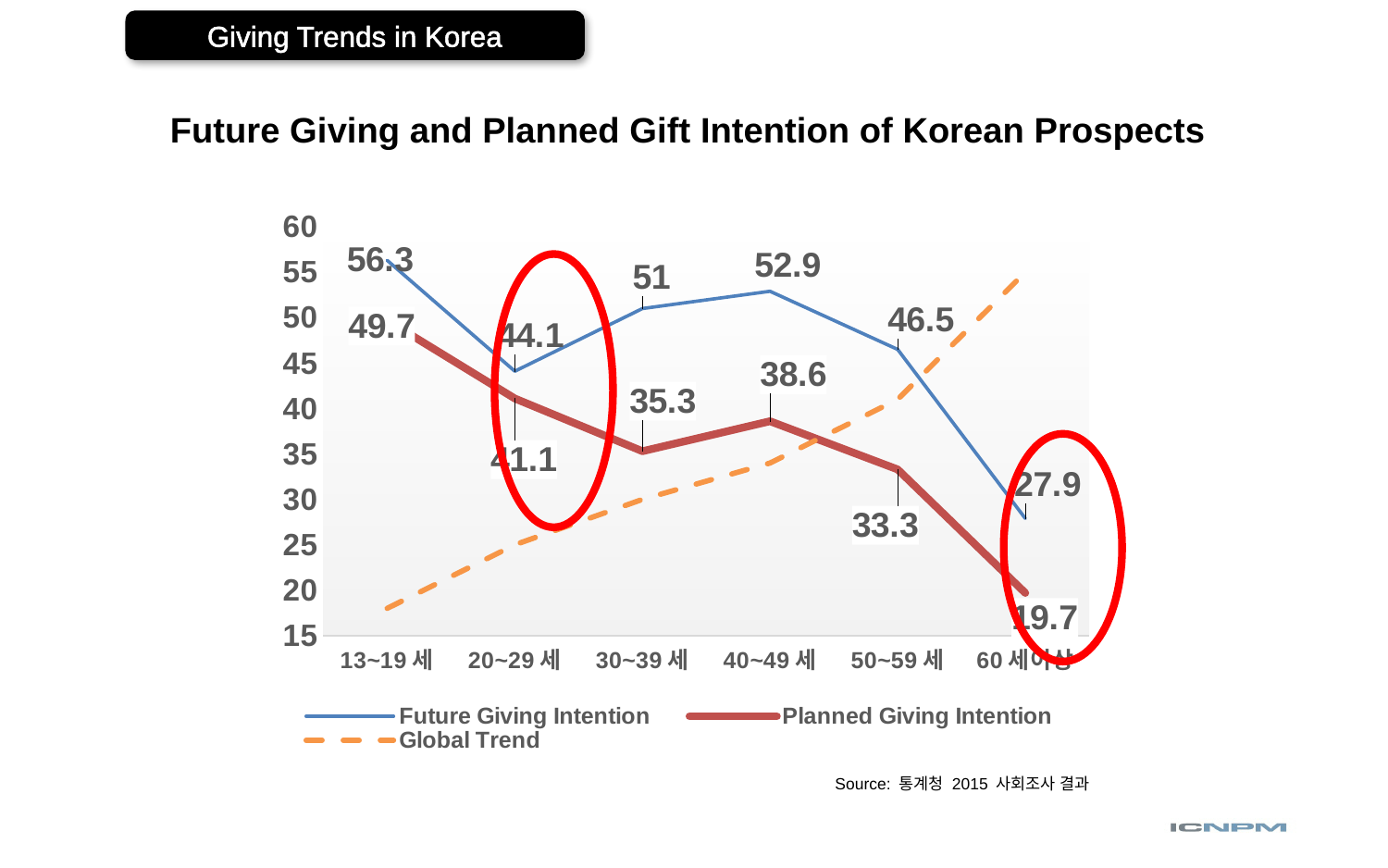

Giving Trends in Korea
Future Giving and Planned Gift Intention of Korean Prospects

### Chart

| Category | Future Giving Intention | Planned Giving Intention | Global Trend |
|---|---|---|---|
| 13~19세 | 56.3 | 49.7 | 18.0 |
| 20~29세 | 44.1 | 41.1 | 25.0 |
| 30~39세 | 51.0 | 35.300000000000004 | 30.0 |
| 40~49세 | 52.9 | 38.6 | 34.0 |
| 50~59세 | 46.5 | 33.300000000000004 | 41.0 |
| 60세이상 | 27.9 | 19.7 | 55.0 |

Source: 통계청 2015 사회조사 결과